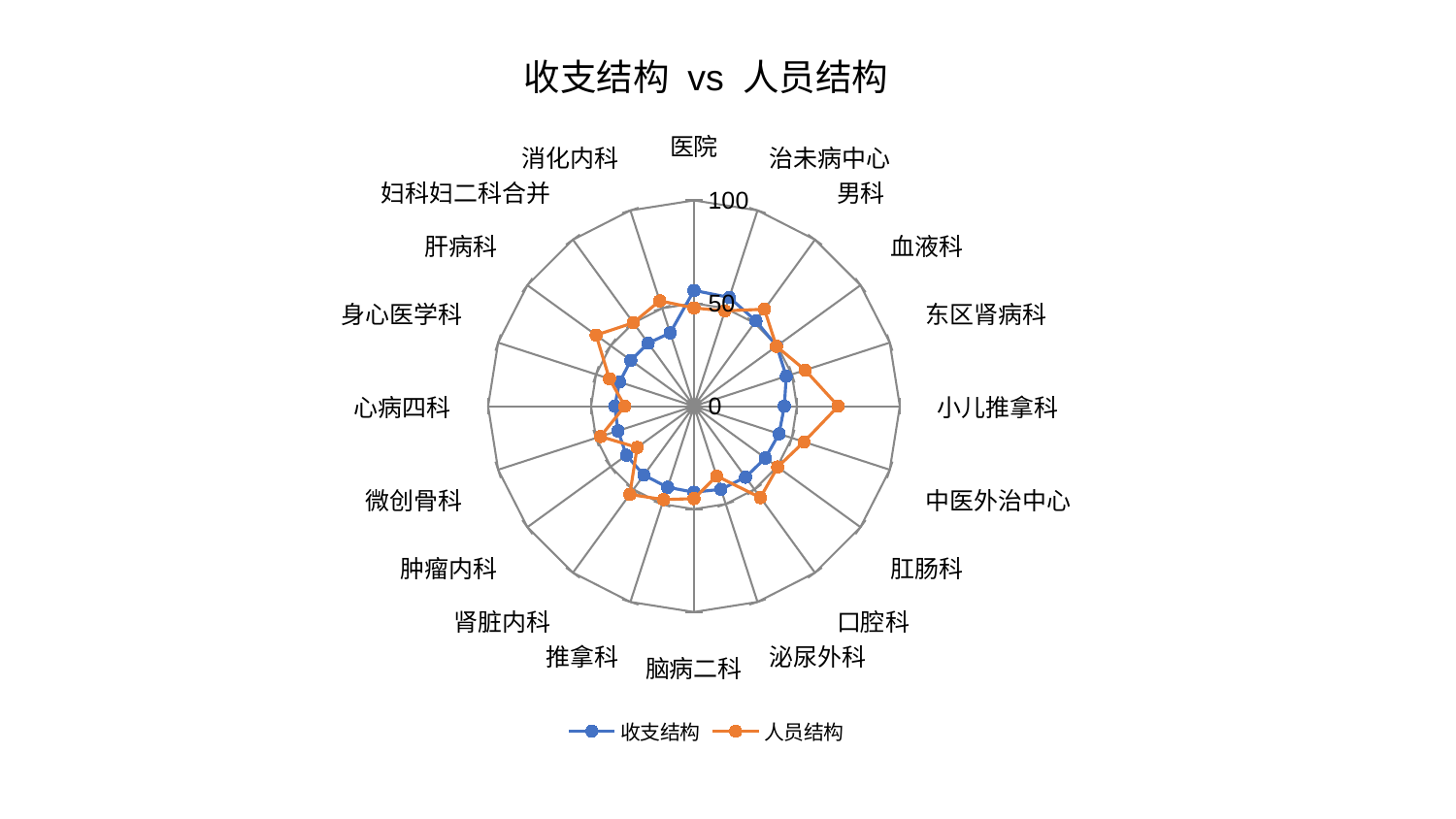

### Chart: 收支结构 vs 人员结构

| Category | 收支结构 | 人员结构 |
|---|---|---|
| 医院 | 56.24436179971337 | 47.73057202005678 |
| 治未病中心 | 55.5594107455046 | 48.70937923352892 |
| 男科 | 51.21173427015644 | 58.23200509304468 |
| 血液科 | 49.723882049658634 | 49.525368615161064 |
| 东区肾病科 | 47.133667079857986 | 56.815719940612844 |
| 小儿推拿科 | 43.91111629974618 | 70.09382547852292 |
| 中医外治中心 | 43.483067166024476 | 56.21271483709702 |
| 肛肠科 | 42.87947547453093 | 50.2915735447928 |
| 口腔科 | 42.655264624939726 | 54.91826675576095 |
| 泌尿外科 | 42.46374406257763 | 35.69317016145054 |
| 脑病二科 | 41.81332266595146 | 44.910029350179556 |
| 推拿科 | 41.446860663986314 | 47.73840835495091 |
| 肾脏内科 | 41.41211627985942 | 53.01016476581139 |
| 肿瘤内科 | 40.57291323414782 | 34.10682524421268 |
| 微创骨科 | 38.80784923805758 | 47.744428357471406 |
| 心病四科 | 38.5054973761996 | 33.59459428546358 |
| 身心医学科 | 37.99518134590964 | 43.15015245944306 |
| 肝病科 | 37.92024036502474 | 58.7516754983615 |
| 妇科妇二科合并 | 37.84002322683784 | 50.11482671911215 |
| 消化内科 | 37.44063292969447 | 53.85798756607894 |
64